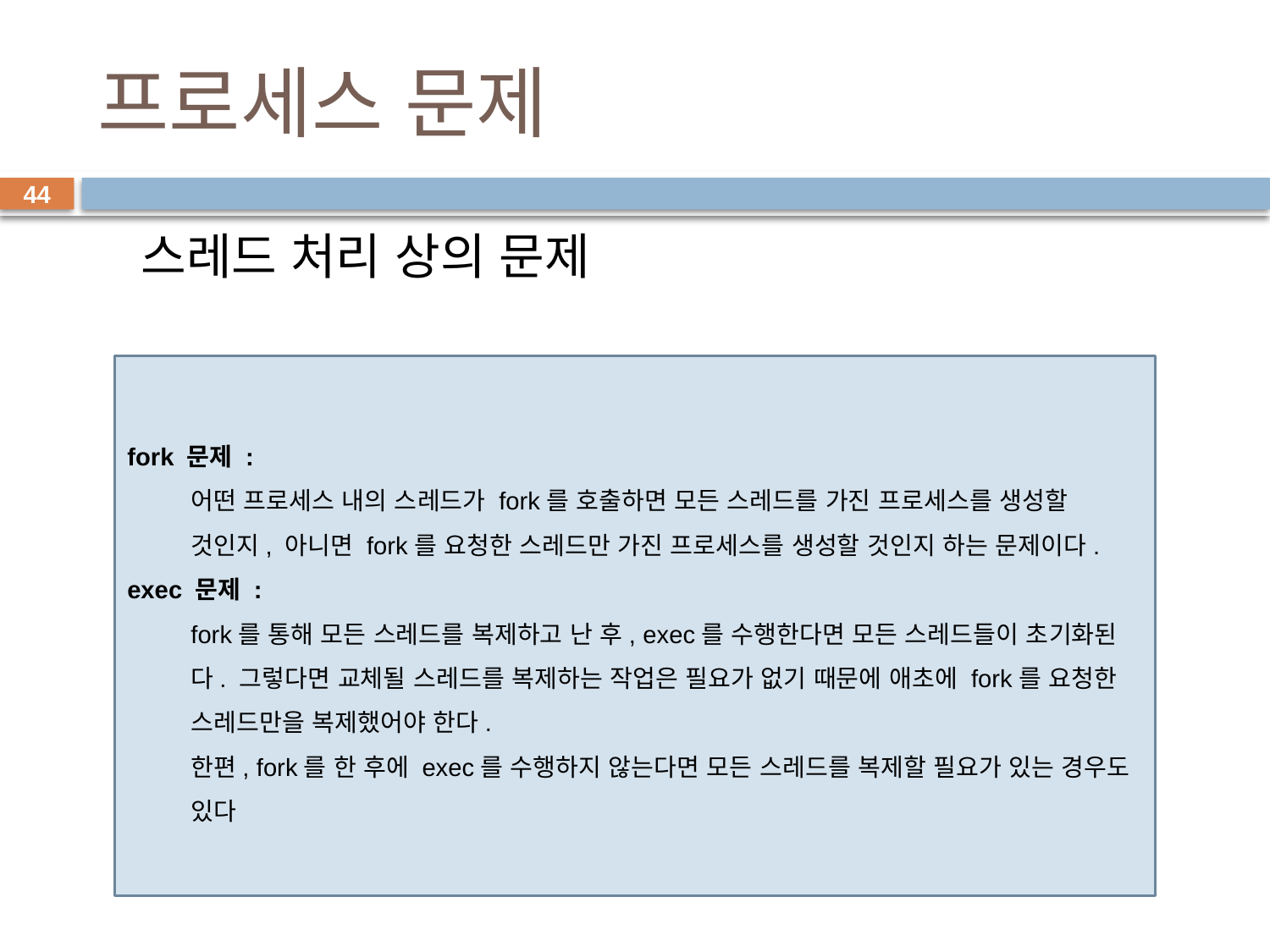

# 프로세스 문제
44
스레드 처리 상의 문제
fork 문제 :
어떤 프로세스 내의 스레드가 fork를 호출하면 모든 스레드를 가진 프로세스를 생성할 것인지, 아니면 fork를 요청한 스레드만 가진 프로세스를 생성할 것인지 하는 문제이다.
exec 문제 :
fork를 통해 모든 스레드를 복제하고 난 후, exec를 수행한다면 모든 스레드들이 초기화된다. 그렇다면 교체될 스레드를 복제하는 작업은 필요가 없기 때문에 애초에 fork를 요청한 스레드만을 복제했어야 한다.
한편, fork를 한 후에 exec를 수행하지 않는다면 모든 스레드를 복제할 필요가 있는 경우도 있다